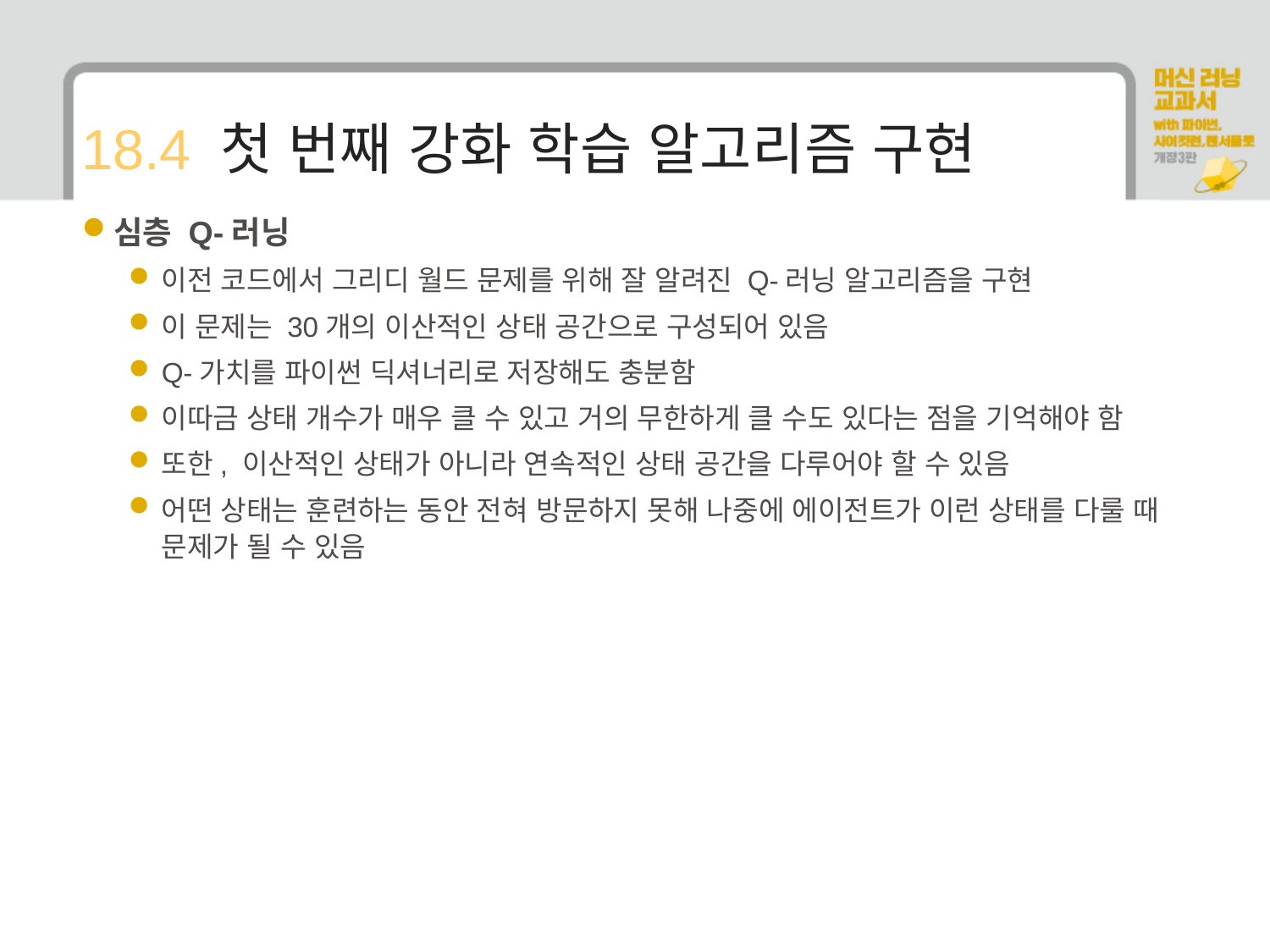

# 18.4 첫 번째 강화 학습 알고리즘 구현
심층 Q-러닝
이전 코드에서 그리디 월드 문제를 위해 잘 알려진 Q-러닝 알고리즘을 구현
이 문제는 30개의 이산적인 상태 공간으로 구성되어 있음
Q-가치를 파이썬 딕셔너리로 저장해도 충분함
이따금 상태 개수가 매우 클 수 있고 거의 무한하게 클 수도 있다는 점을 기억해야 함
또한, 이산적인 상태가 아니라 연속적인 상태 공간을 다루어야 할 수 있음
어떤 상태는 훈련하는 동안 전혀 방문하지 못해 나중에 에이전트가 이런 상태를 다룰 때 문제가 될 수 있음